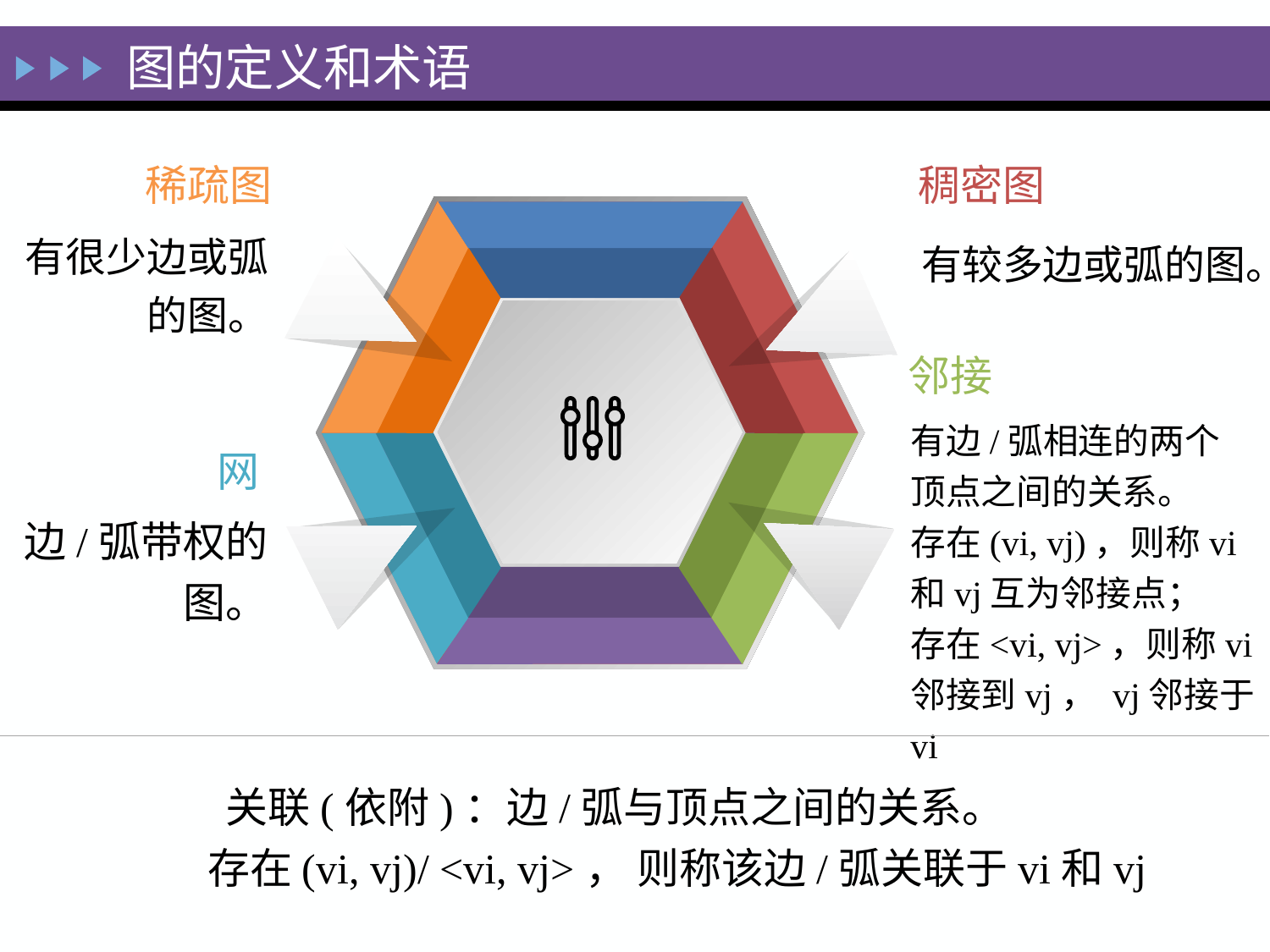

图的定义和术语
稀疏图
有很少边或弧的图。
稠密图
有较多边或弧的图。

邻接
有边/弧相连的两个顶点之间的关系。
存在(vi, vj)，则称vi和vj互为邻接点；
存在<vi, vj>，则称vi邻接到vj， vj邻接于vi

网
边/弧带权的图。

关联(依附)：边/弧与顶点之间的关系。
            存在(vi, vj)/ <vi, vj>， 则称该边/弧关联于vi和vj